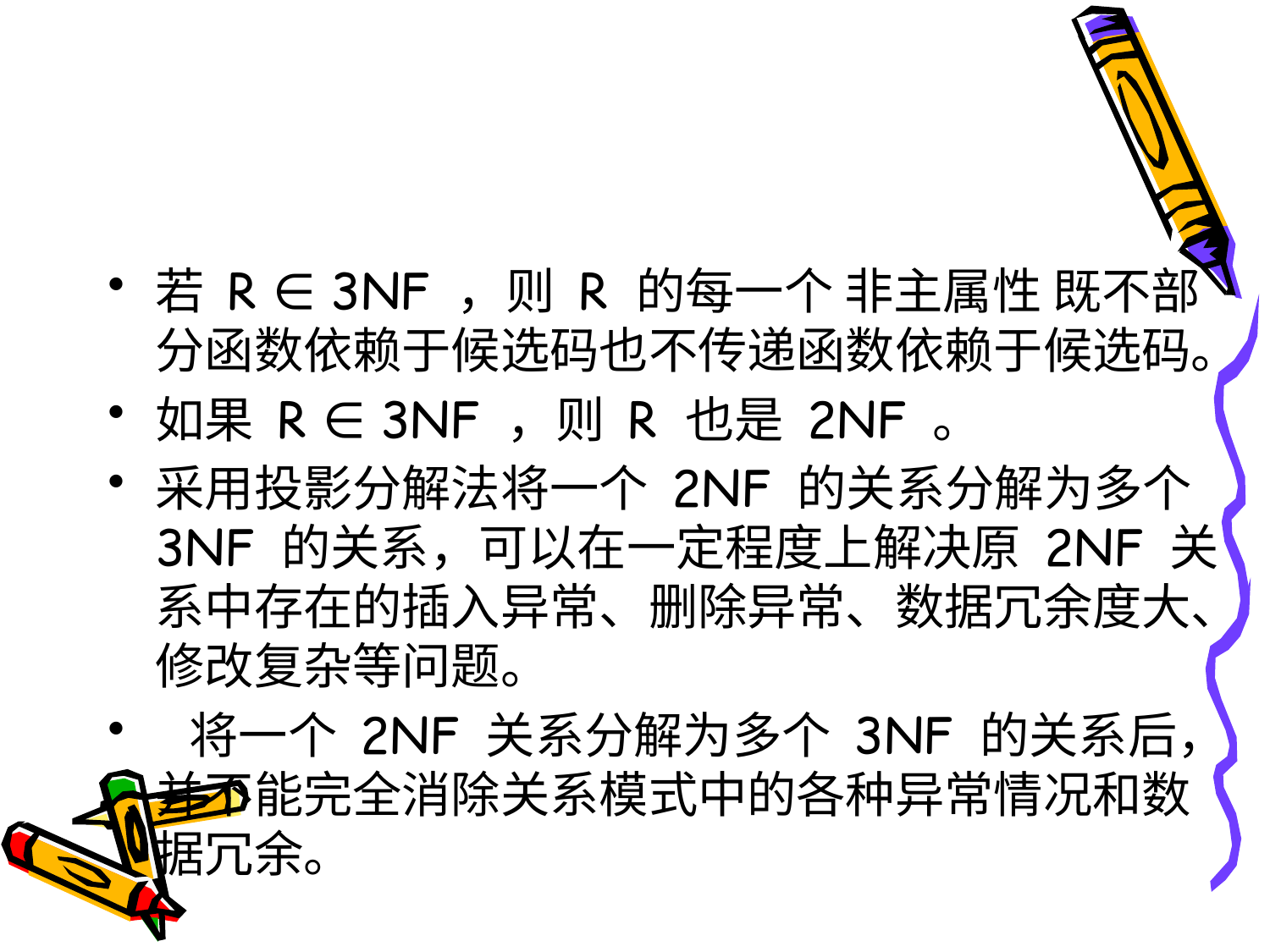

#
若 R ∈ 3NF ，则 R 的每一个 非主属性 既不部分函数依赖于候选码也不传递函数依赖于候选码。
如果 R ∈ 3NF ，则 R 也是 2NF 。
采用投影分解法将一个 2NF 的关系分解为多个 3NF 的关系，可以在一定程度上解决原 2NF 关系中存在的插入异常、删除异常、数据冗余度大、修改复杂等问题。
  将一个 2NF 关系分解为多个 3NF 的关系后，并不能完全消除关系模式中的各种异常情况和数据冗余。